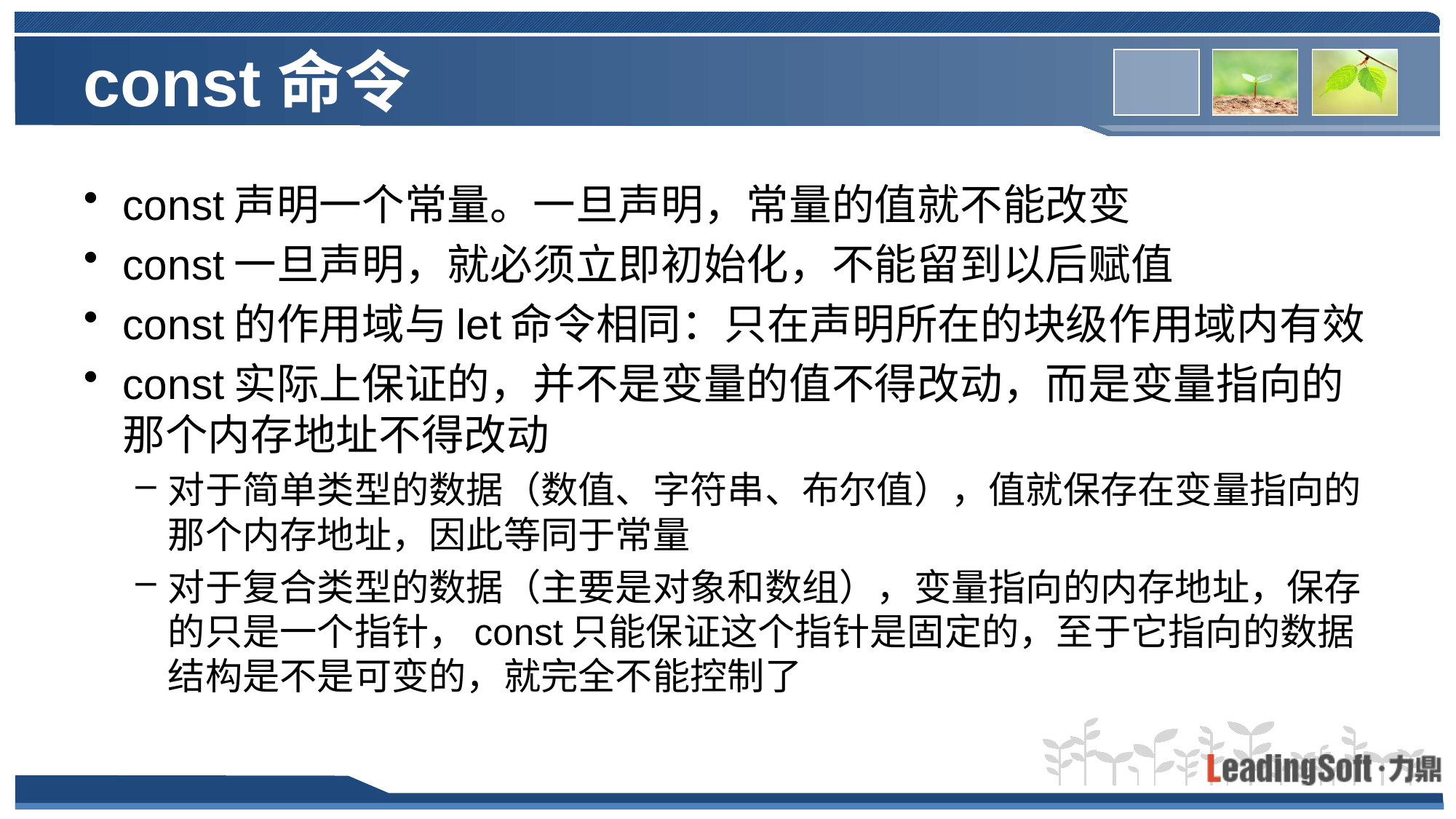

# const命令
const声明一个常量。一旦声明，常量的值就不能改变
const一旦声明，就必须立即初始化，不能留到以后赋值
const的作用域与let命令相同：只在声明所在的块级作用域内有效
const实际上保证的，并不是变量的值不得改动，而是变量指向的那个内存地址不得改动
对于简单类型的数据（数值、字符串、布尔值），值就保存在变量指向的那个内存地址，因此等同于常量
对于复合类型的数据（主要是对象和数组），变量指向的内存地址，保存的只是一个指针，const只能保证这个指针是固定的，至于它指向的数据结构是不是可变的，就完全不能控制了